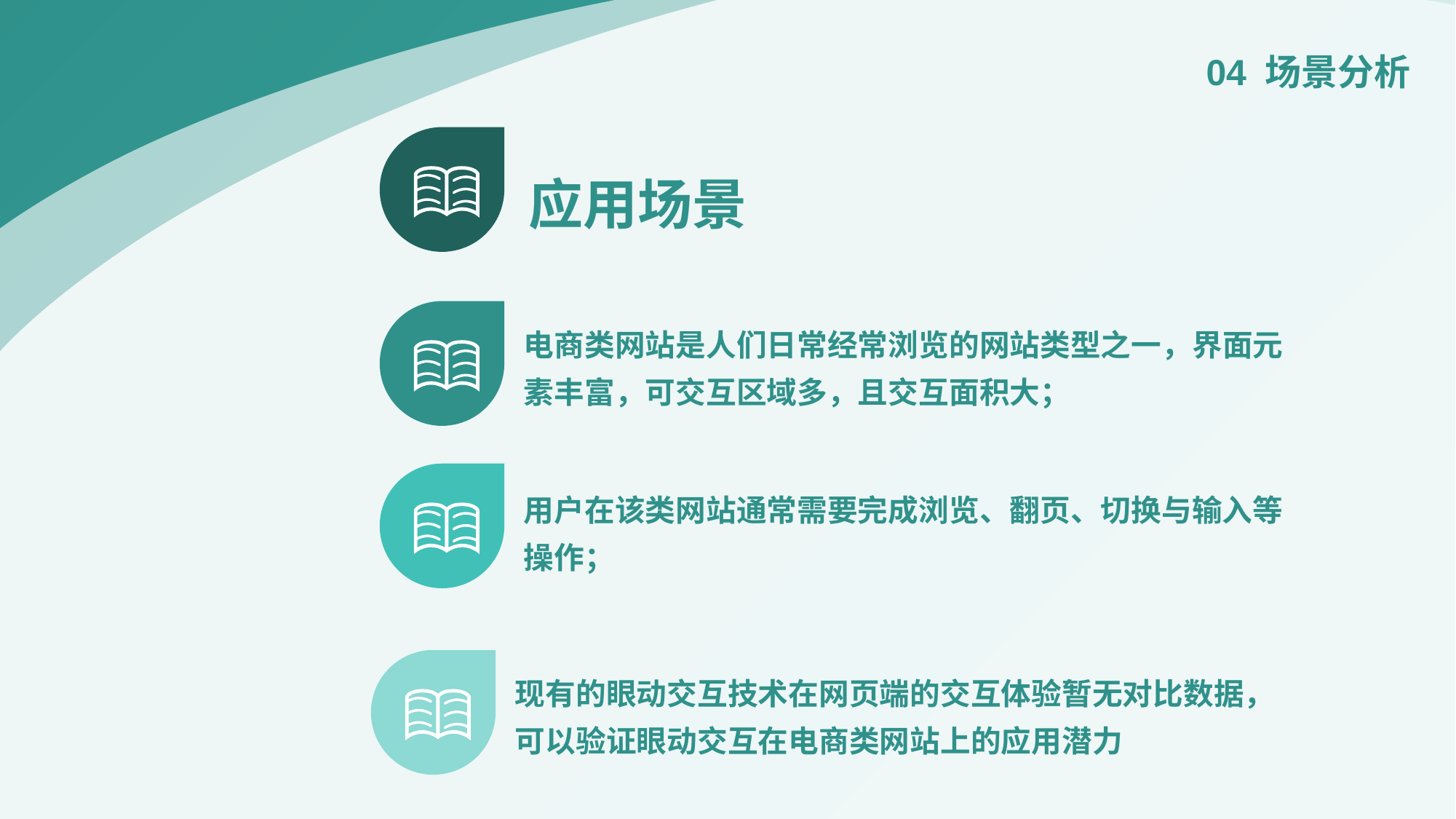

04 场景分析

应用场景

电商类网站是人们日常经常浏览的网站类型之一，界面元素丰富，可交互区域多，且交互面积大；

用户在该类网站通常需要完成浏览、翻页、切换与输入等操作；

现有的眼动交互技术在网页端的交互体验暂无对比数据，可以验证眼动交互在电商类网站上的应用潜力